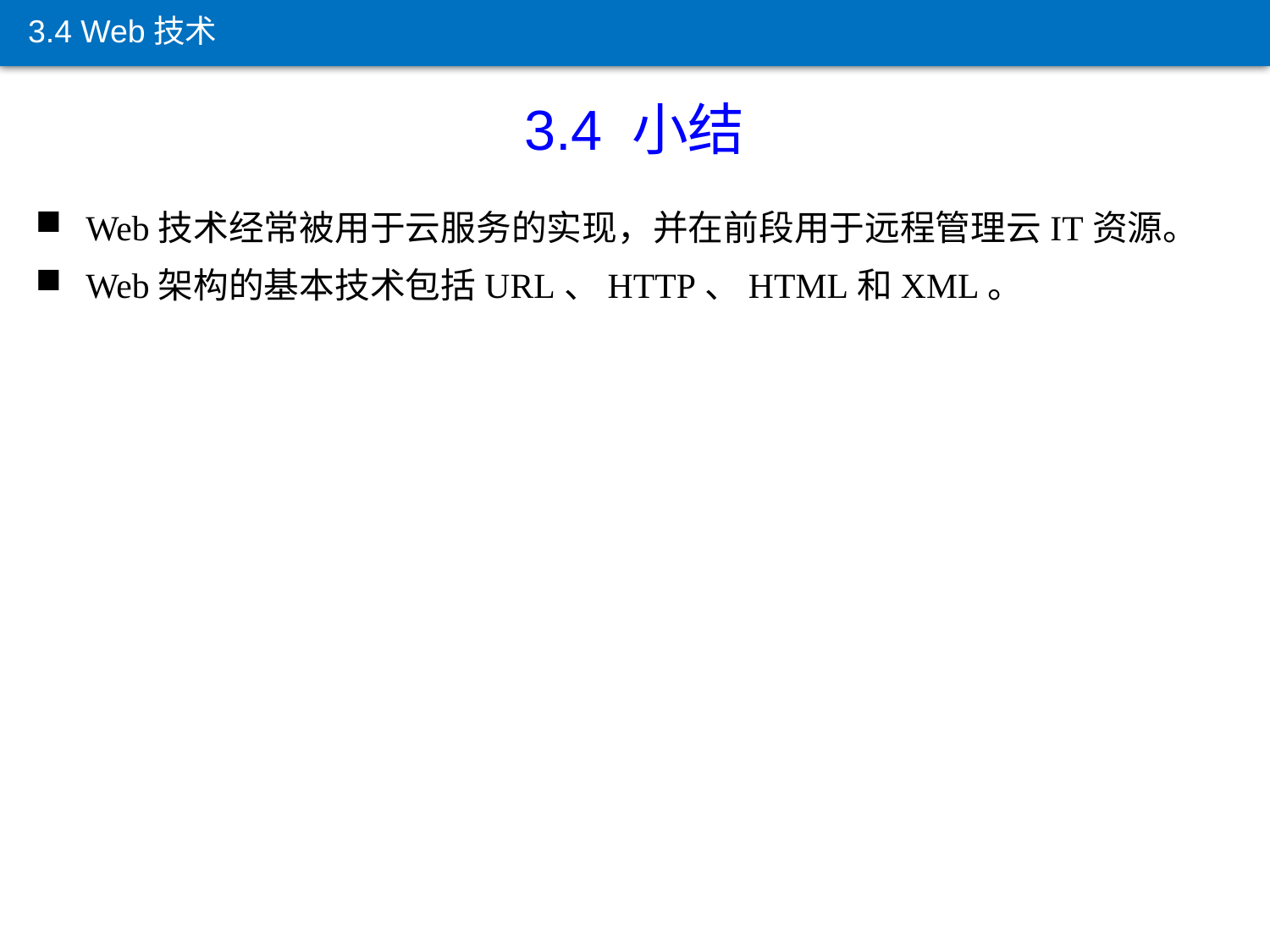

3.4 Web技术
3.4 小结
Web技术经常被用于云服务的实现，并在前段用于远程管理云IT资源。
Web架构的基本技术包括URL、HTTP、HTML和XML。
48